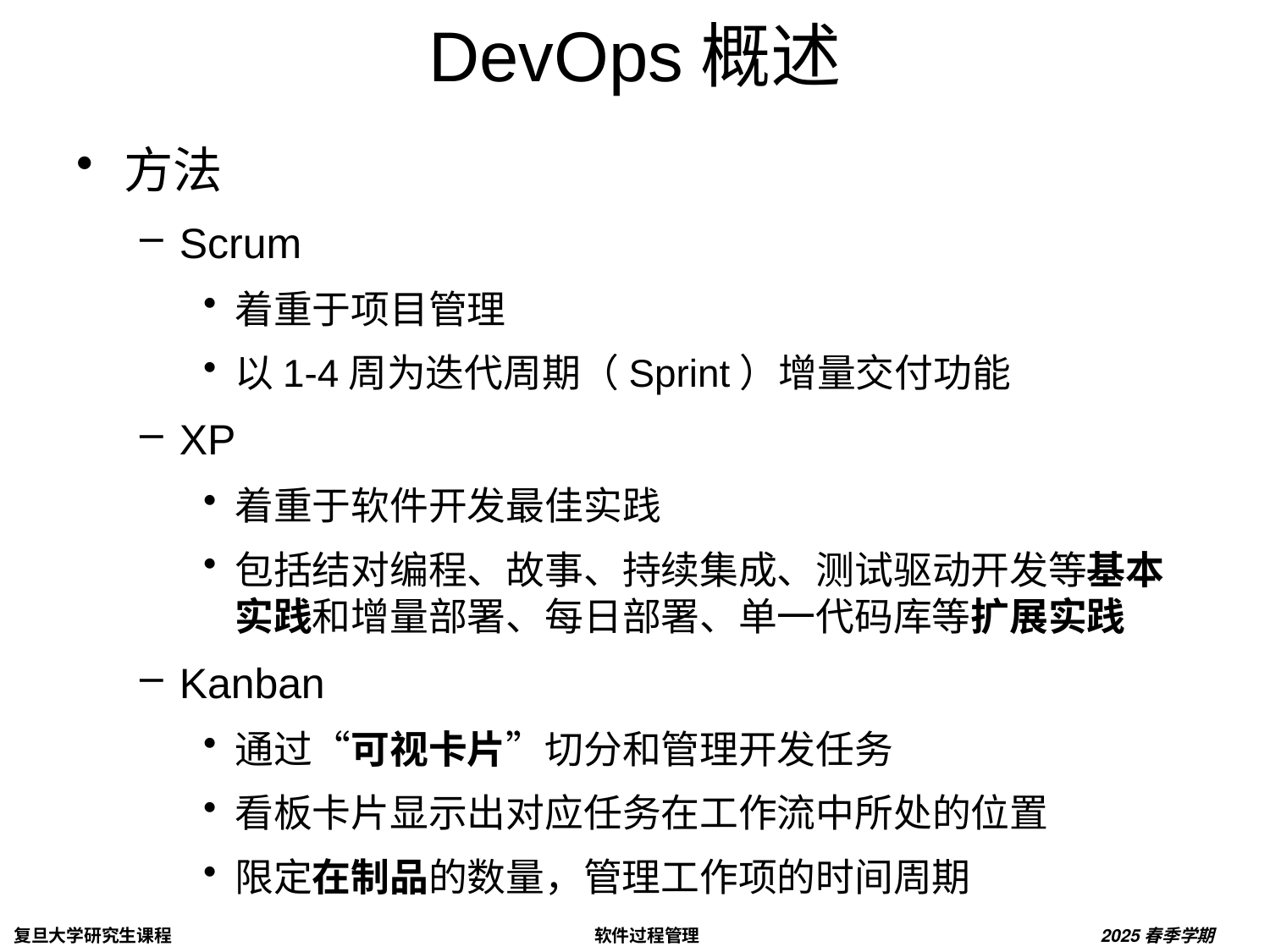

# DevOps概述
方法
Scrum
着重于项目管理
以1-4周为迭代周期（Sprint）增量交付功能
XP
着重于软件开发最佳实践
包括结对编程、故事、持续集成、测试驱动开发等基本实践和增量部署、每日部署、单一代码库等扩展实践
Kanban
通过“可视卡片”切分和管理开发任务
看板卡片显示出对应任务在工作流中所处的位置
限定在制品的数量，管理工作项的时间周期